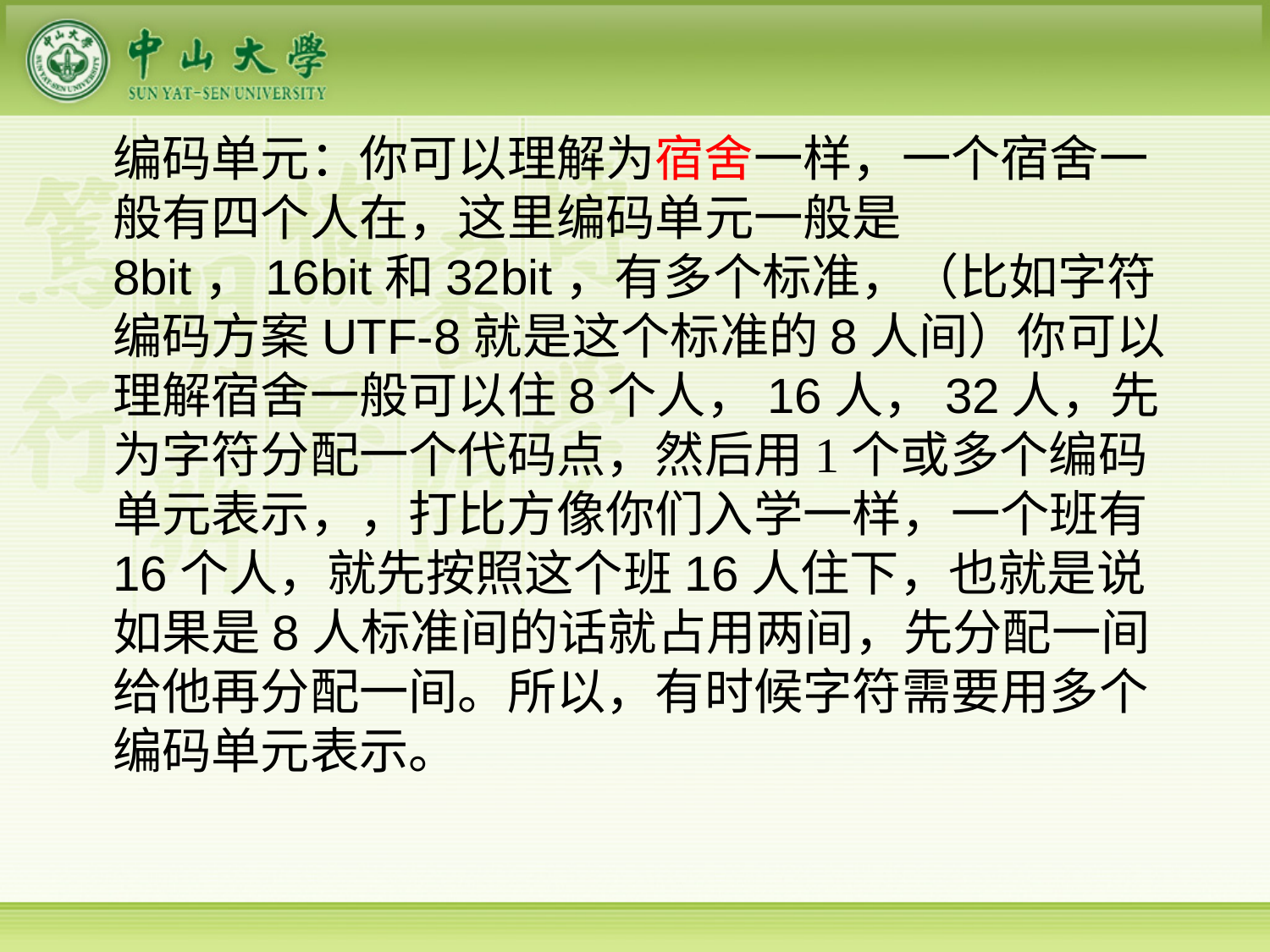

编码单元：你可以理解为宿舍一样，一个宿舍一般有四个人在，这里编码单元一般是8bit，16bit和32bit，有多个标准，（比如字符编码方案UTF-8就是这个标准的8人间）你可以理解宿舍一般可以住8个人，16人，32人，先为字符分配一个代码点，然后用1个或多个编码单元表示，，打比方像你们入学一样，一个班有16个人，就先按照这个班16人住下，也就是说如果是8人标准间的话就占用两间，先分配一间给他再分配一间。所以，有时候字符需要用多个编码单元表示。

69